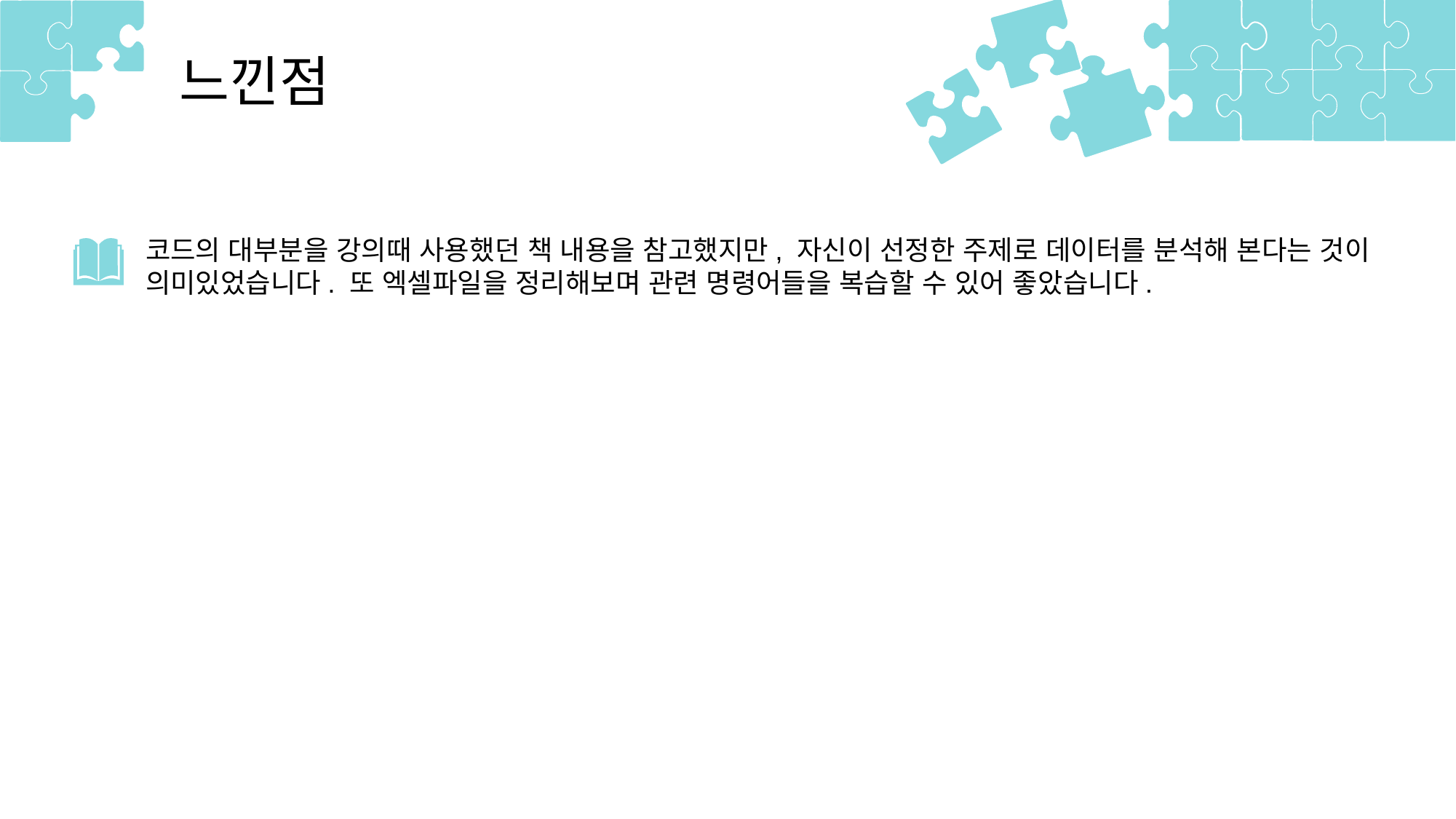

느낀점

코드의 대부분을 강의때 사용했던 책 내용을 참고했지만, 자신이 선정한 주제로 데이터를 분석해 본다는 것이 의미있었습니다. 또 엑셀파일을 정리해보며 관련 명령어들을 복습할 수 있어 좋았습니다.